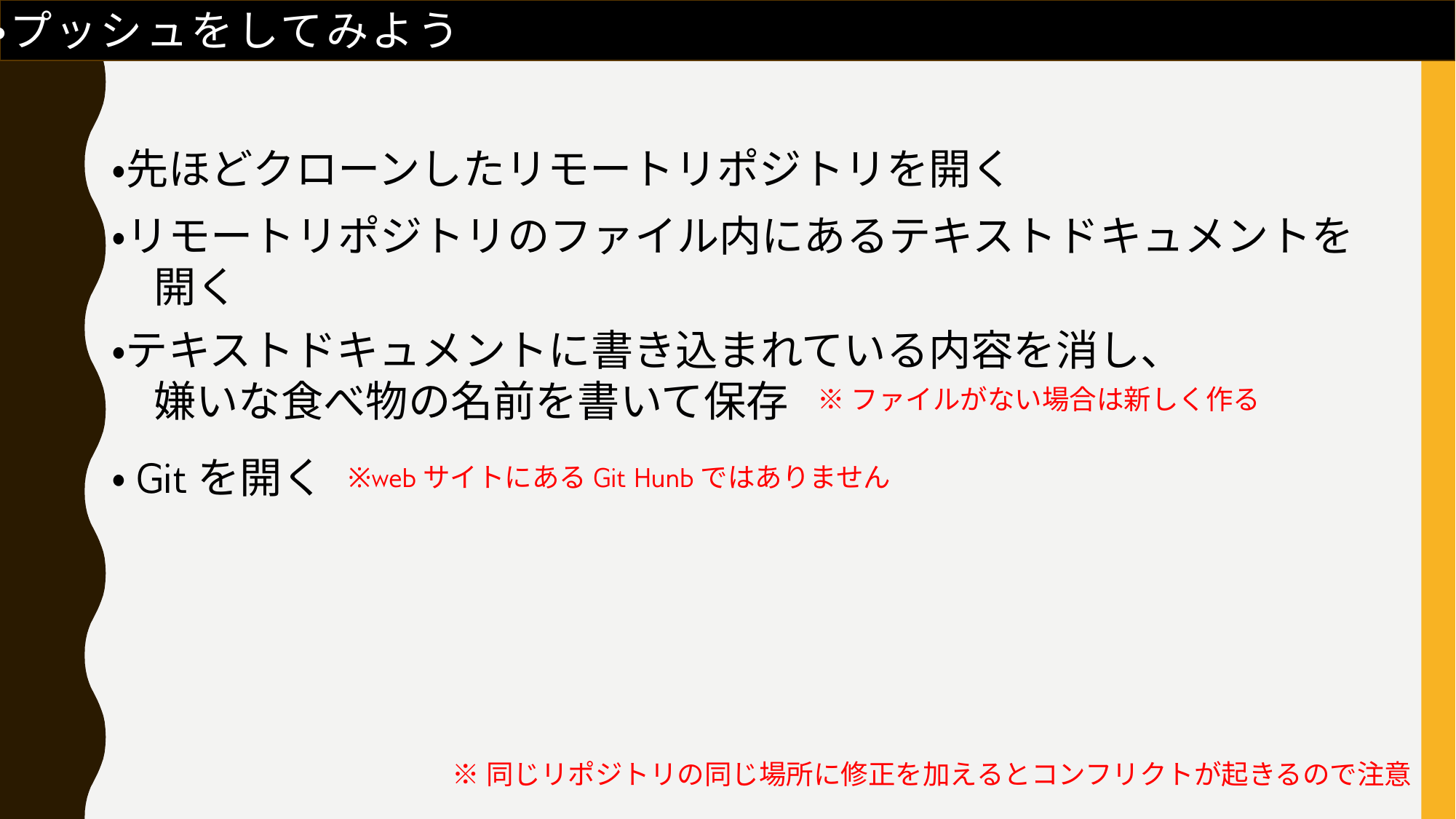

・プッシュをしてみよう
・先ほどクローンしたリモートリポジトリを開く
・リモートリポジトリのファイル内にあるテキストドキュメントを
　開く
・テキストドキュメントに書き込まれている内容を消し、
　嫌いな食べ物の名前を書いて保存
※ファイルがない場合は新しく作る
・Gitを開く
※webサイトにあるGit Hunbではありません
※同じリポジトリの同じ場所に修正を加えるとコンフリクトが起きるので注意